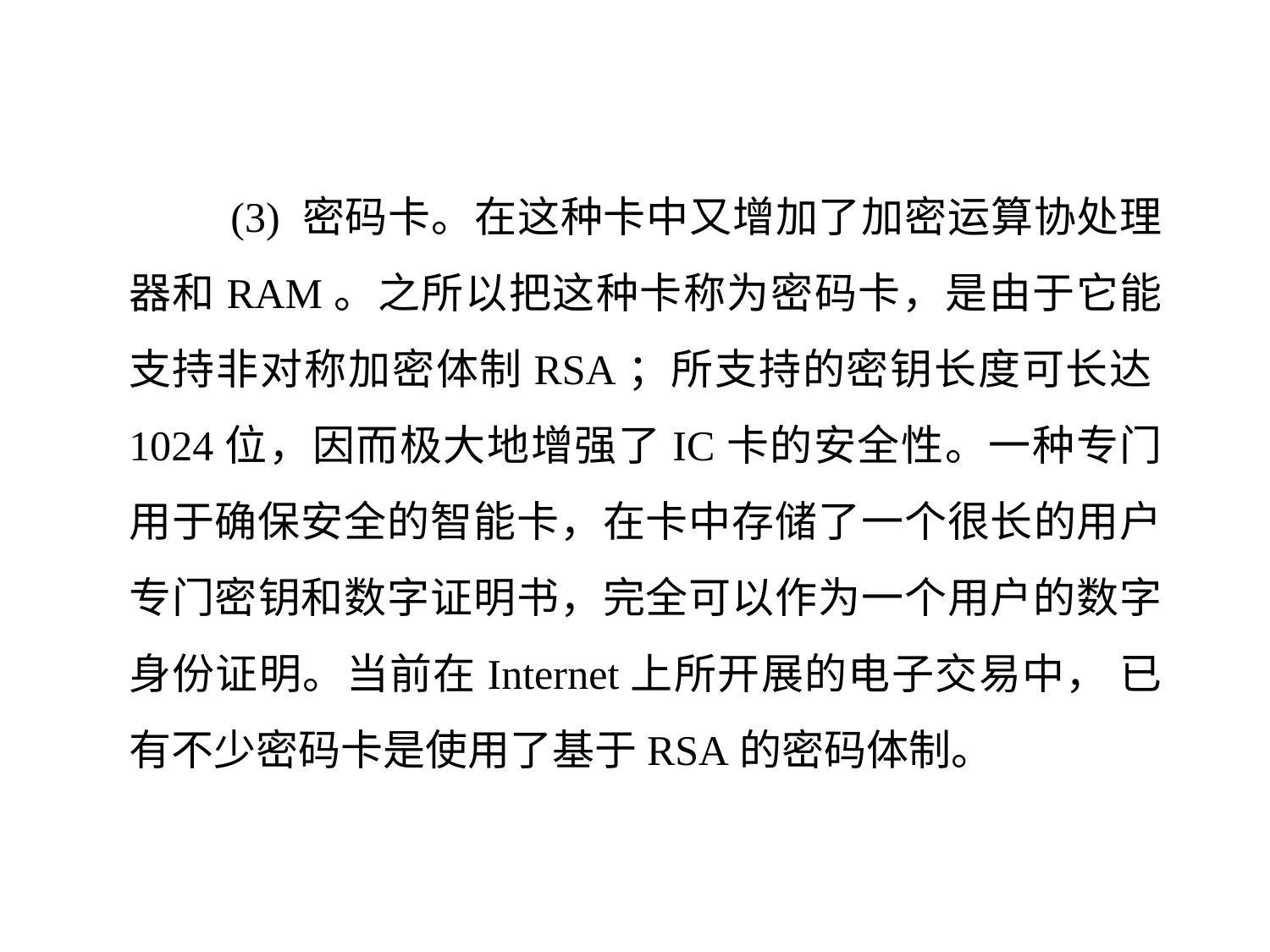

(3) 密码卡。在这种卡中又增加了加密运算协处理器和RAM。之所以把这种卡称为密码卡，是由于它能支持非对称加密体制RSA；所支持的密钥长度可长达1024位，因而极大地增强了IC卡的安全性。一种专门用于确保安全的智能卡，在卡中存储了一个很长的用户专门密钥和数字证明书，完全可以作为一个用户的数字身份证明。当前在Internet上所开展的电子交易中， 已有不少密码卡是使用了基于RSA的密码体制。